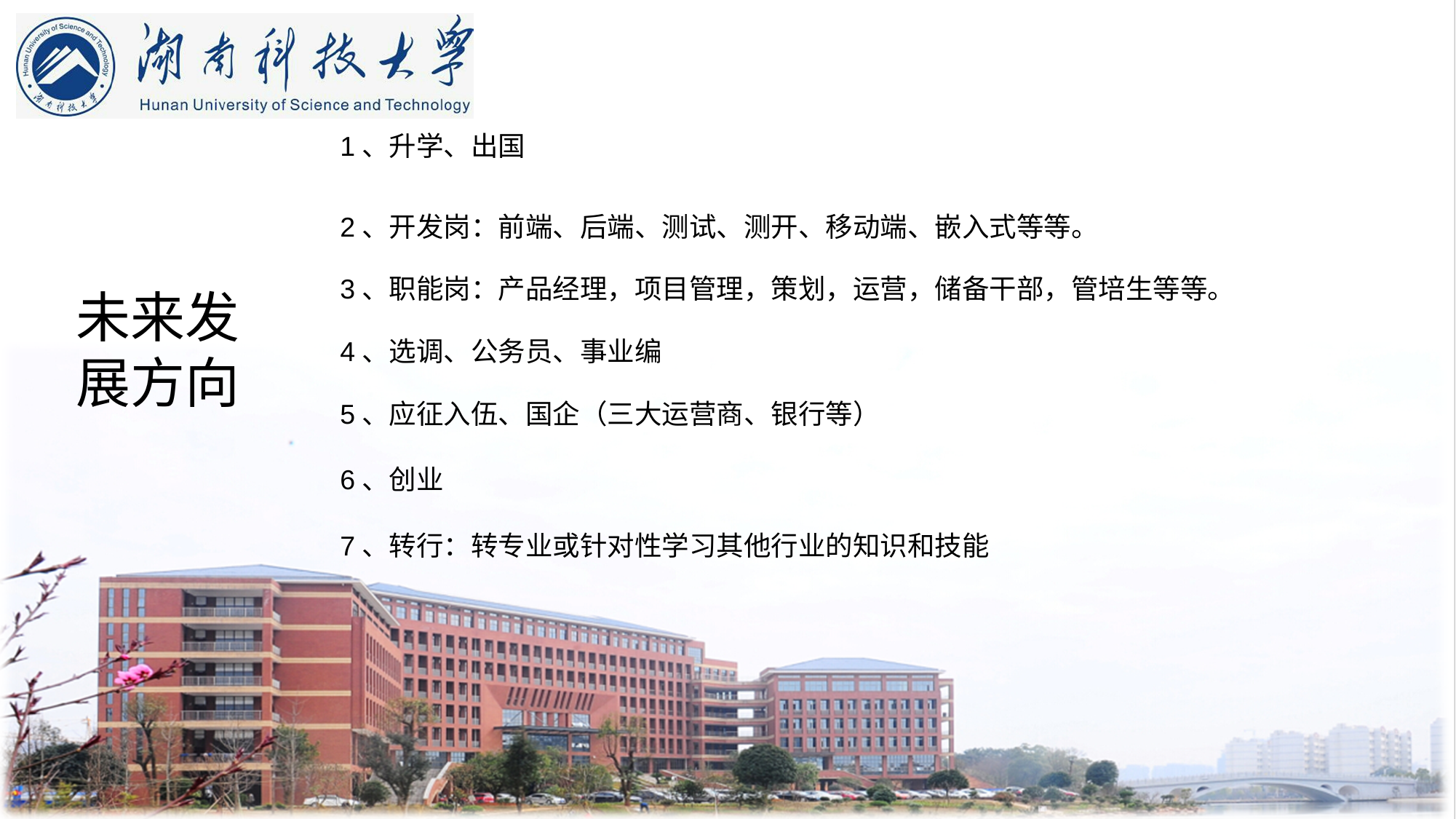

1、升学、出国
2、开发岗：前端、后端、测试、测开、移动端、嵌入式等等。
3、职能岗：产品经理，项目管理，策划，运营，储备干部，管培生等等。
未来发展方向
4、选调、公务员、事业编
5、应征入伍、国企（三大运营商、银行等）
6、创业
7、转行：转专业或针对性学习其他行业的知识和技能